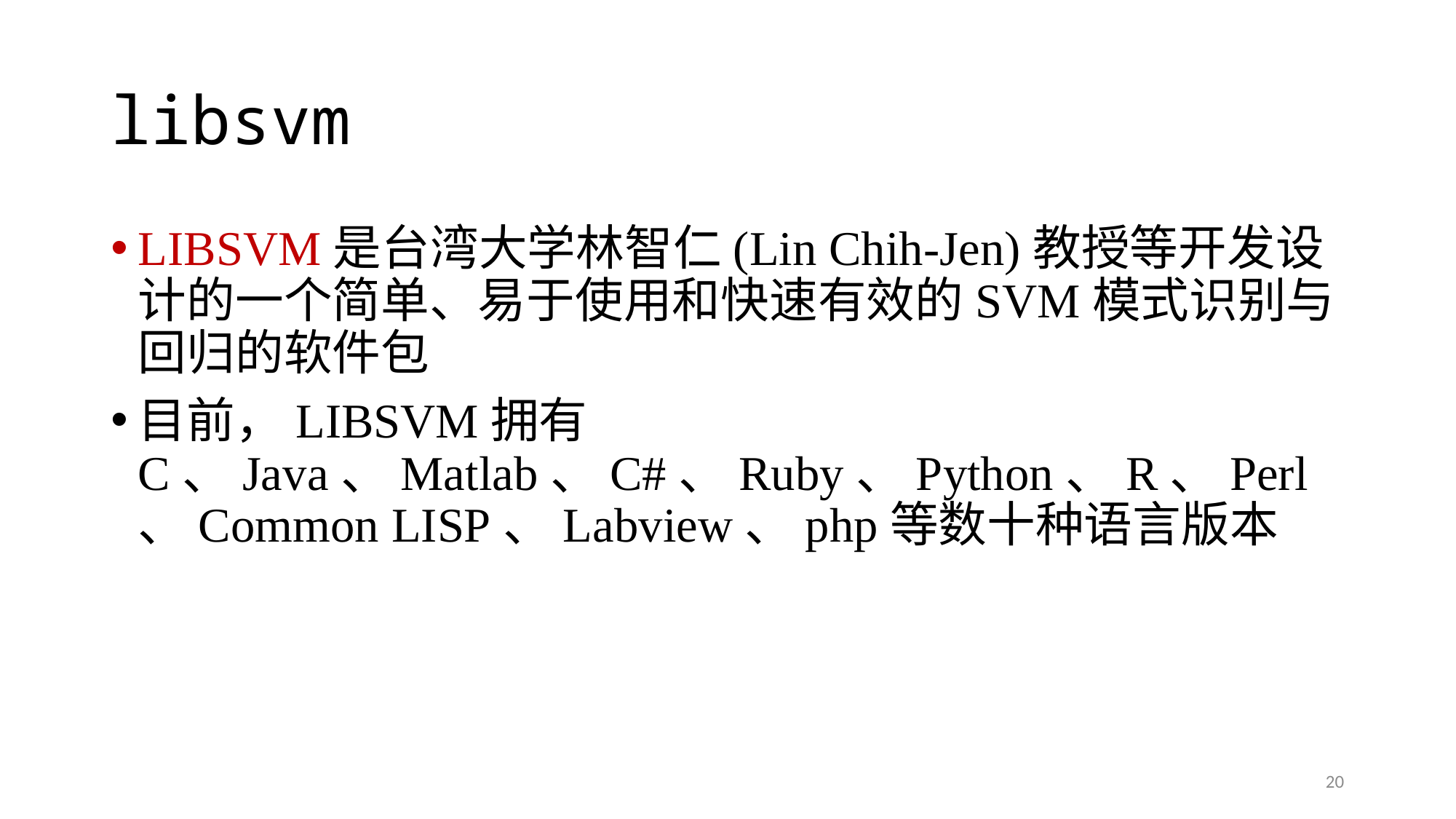

# libsvm
LIBSVM是台湾大学林智仁(Lin Chih-Jen)教授等开发设计的一个简单、易于使用和快速有效的SVM模式识别与回归的软件包
目前，LIBSVM拥有C、Java、Matlab、C#、Ruby、Python、R、Perl、Common LISP、Labview、php等数十种语言版本

20